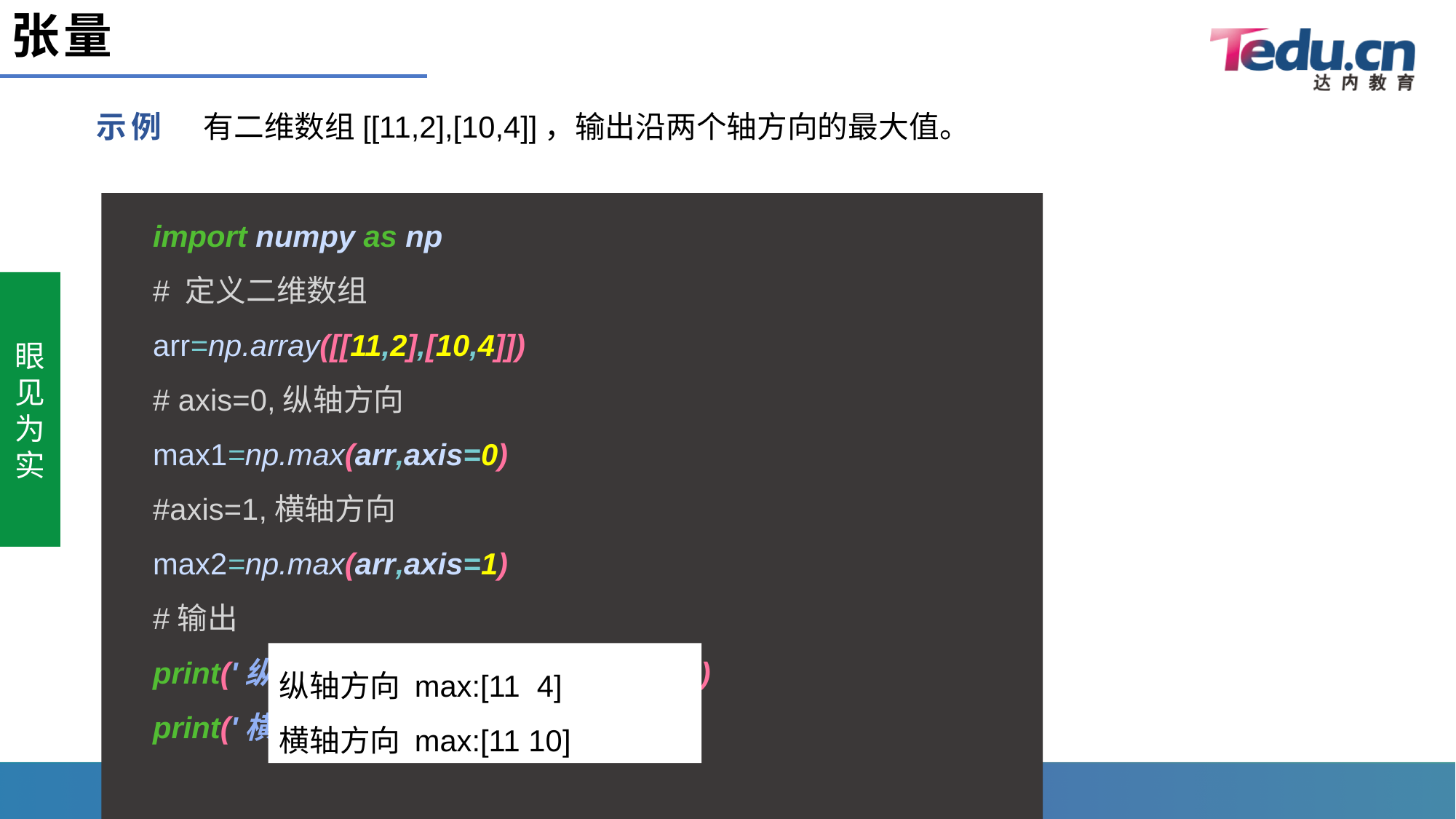

# 张量
示例
有二维数组[[11,2],[10,4]]，输出沿两个轴方向的最大值。
import numpy as np
# 定义二维数组
arr=np.array([[11,2],[10,4]])
# axis=0,纵轴方向
max1=np.max(arr,axis=0)
#axis=1,横轴方向
max2=np.max(arr,axis=1)
#输出
print('纵轴方向 max:{0}'.format(max1))
print('横轴方向 max:{0}'.format(max2)
纵轴方向 max:[11  4]
横轴方向 max:[11 10]